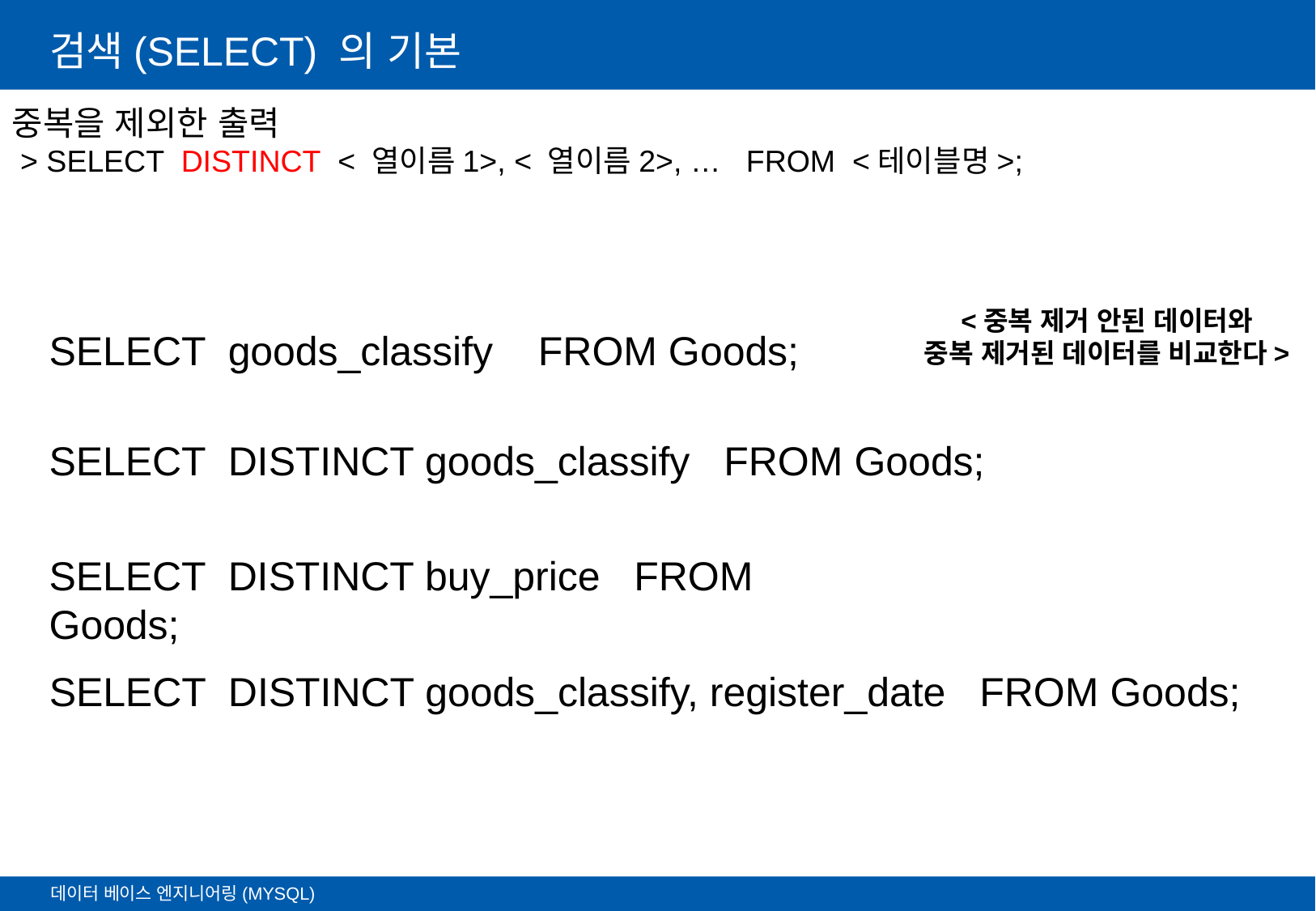

# 검색(SELECT) 의 기본
중복을 제외한 출력
 > SELECT  DISTINCT  < 열이름1>, < 열이름2>, …   FROM  <테이블명>;
<중복 제거 안된 데이터와
중복 제거된 데이터를 비교한다>
SELECT  goods_classify    FROM Goods;
SELECT  DISTINCT goods_classify   FROM Goods;
SELECT  DISTINCT buy_price   FROM Goods;
SELECT  DISTINCT goods_classify, register_date   FROM Goods;